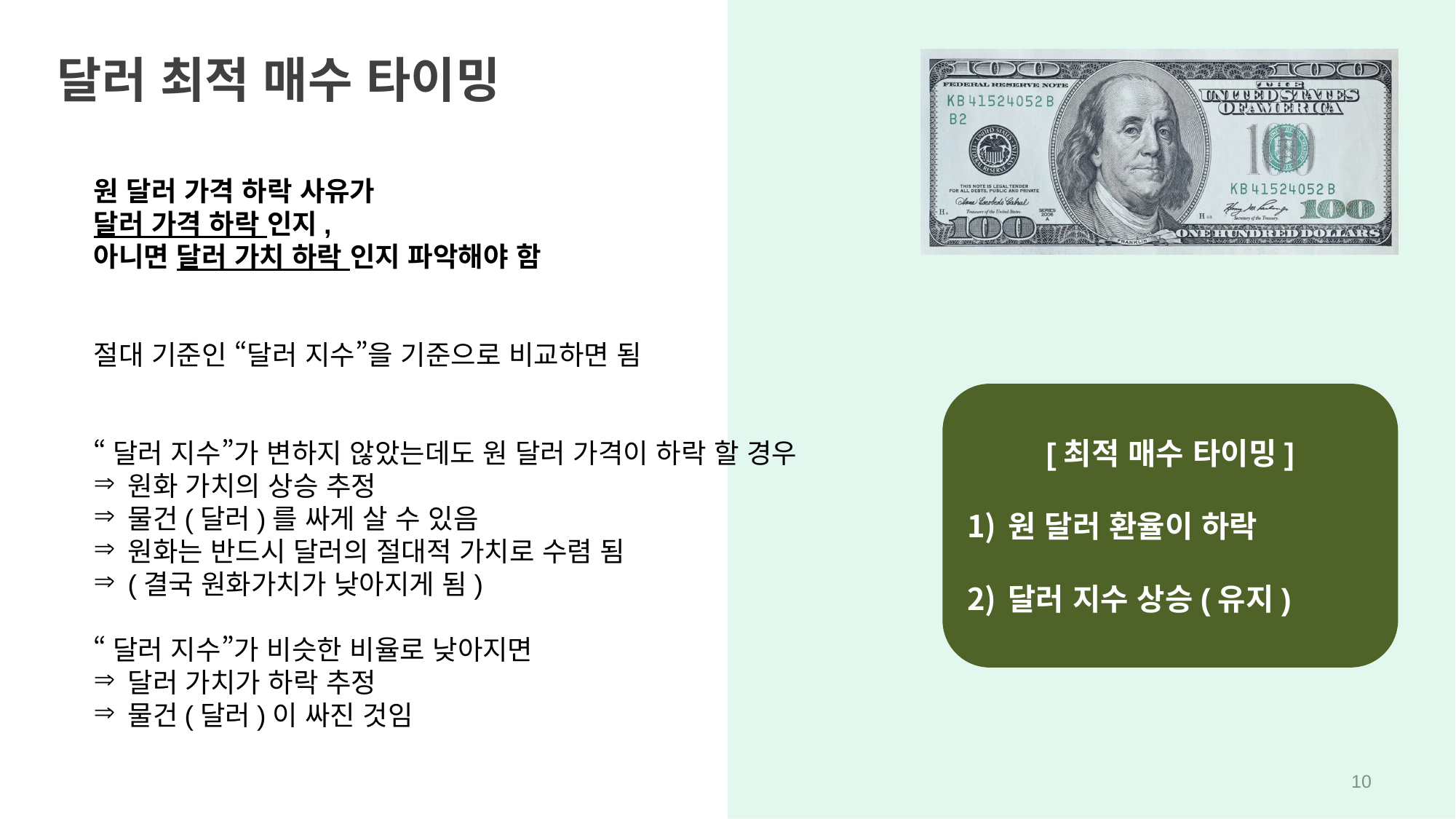

달러 최적 매수 타이밍
원 달러 가격 하락 사유가
달러 가격 하락 인지,
아니면 달러 가치 하락 인지 파악해야 함

절대 기준인 “달러 지수”을 기준으로 비교하면 됨

“달러 지수”가 변하지 않았는데도 원 달러 가격이 하락 할 경우
원화 가치의 상승 추정
물건(달러)를 싸게 살 수 있음
원화는 반드시 달러의 절대적 가치로 수렴 됨
(결국 원화가치가 낮아지게 됨)

“달러 지수”가 비슷한 비율로 낮아지면
달러 가치가 하락 추정
물건(달러)이 싸진 것임
[최적 매수 타이밍]

원 달러 환율이 하락

달러 지수 상승(유지)
10